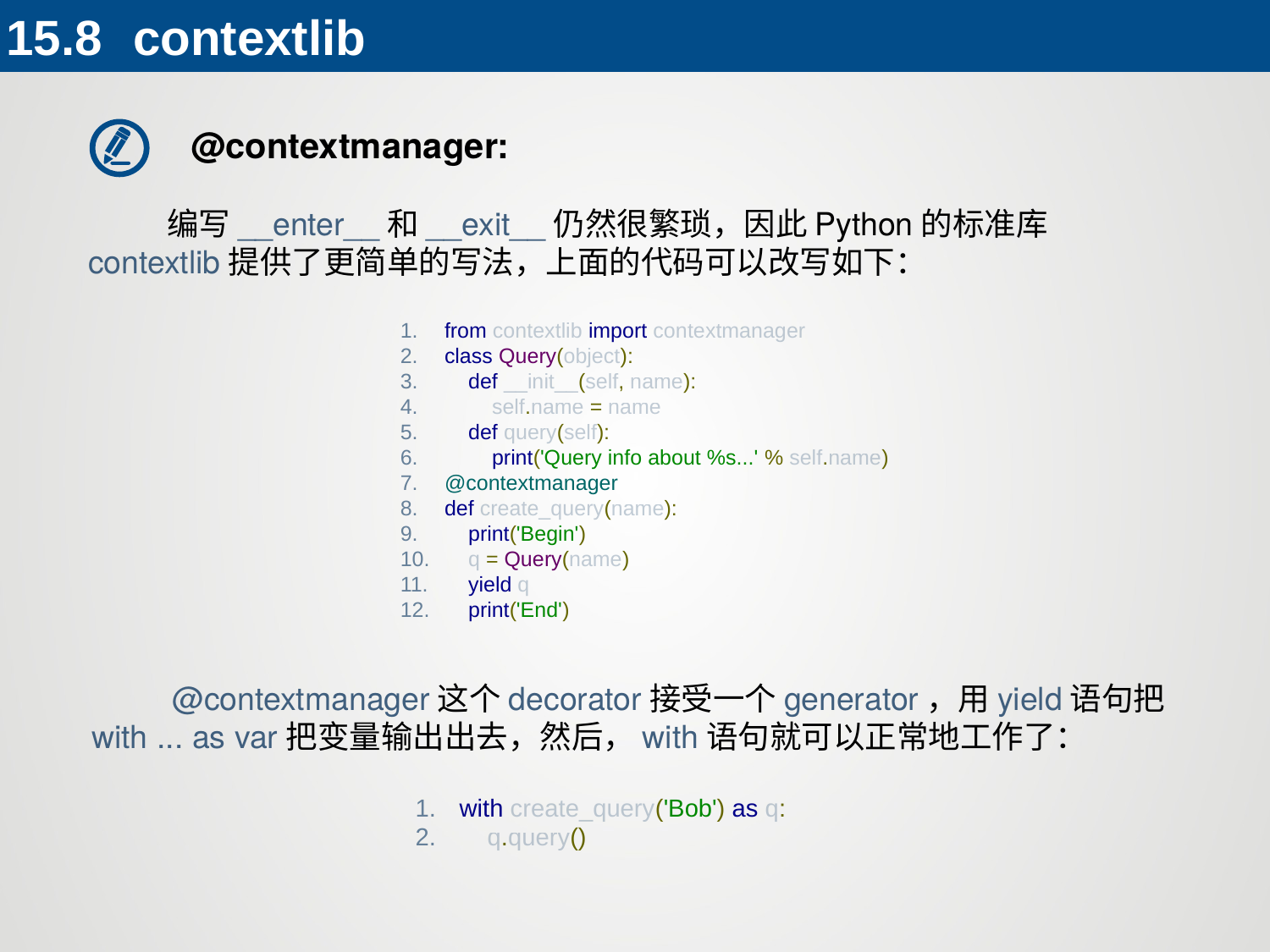

15.8 	contextlib
@contextmanager:

        编写__enter__和__exit__仍然很繁琐，因此Python的标准库contextlib提供了更简单的写法，上面的代码可以改写如下：
from contextlib import contextmanager
class Query(object):
    def __init__(self, name):
        self.name = name
    def query(self):
        print('Query info about %s...' % self.name)
@contextmanager
def create_query(name):
    print('Begin')
    q = Query(name)
    yield q
    print('End')

         @contextmanager这个decorator接受一个generator，用yield语句把with ... as var把变量输出出去，然后，with语句就可以正常地工作了：
with create_query('Bob') as q:
    q.query()